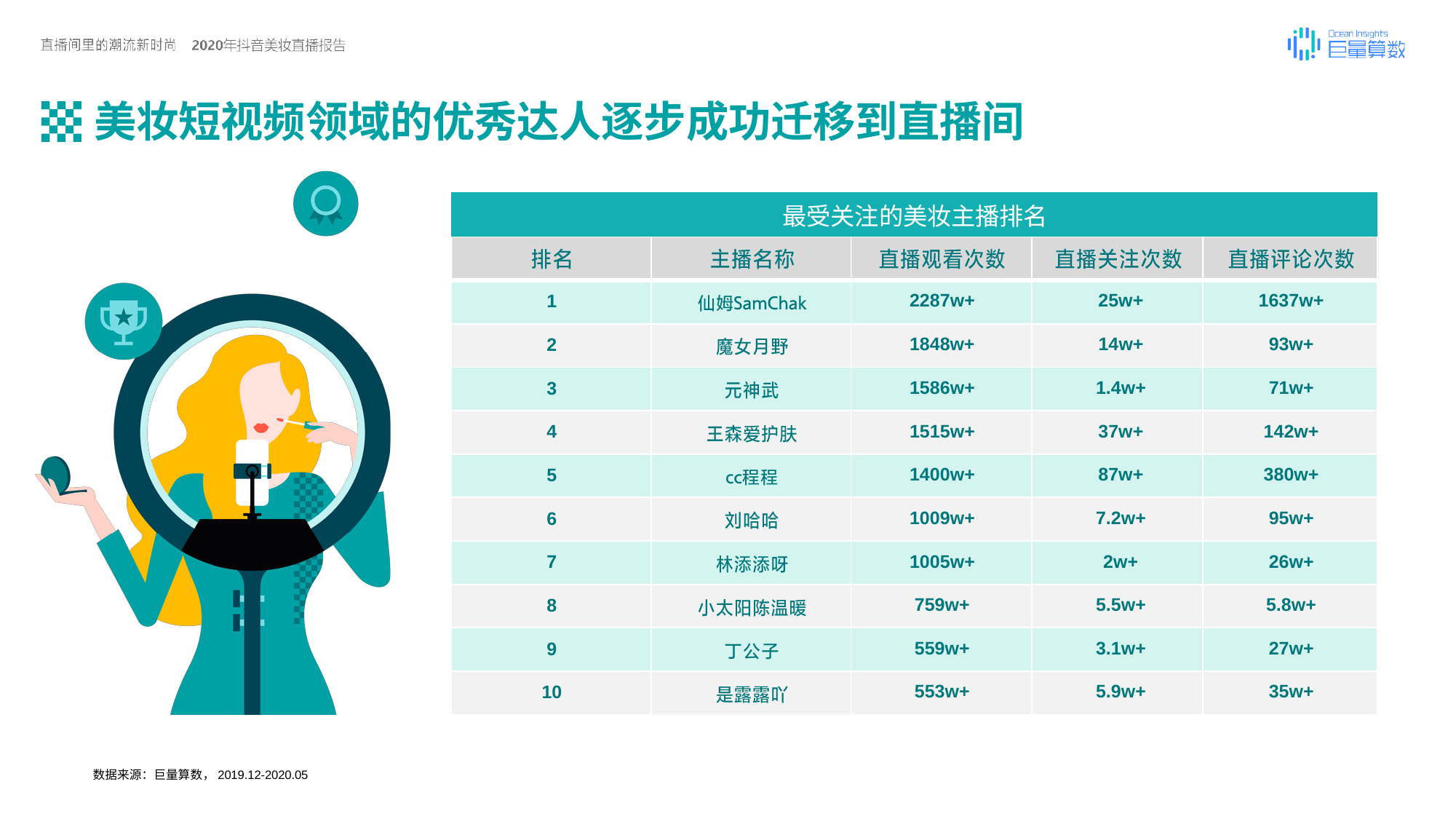

# 美妆短视频领域的优秀达人逐步成功迁移到直播间

| 最受关注的美妆主播排名 |  |  |  |  |
| --- | --- | --- | --- | --- |
|  |  |  |  |  |
| 1 |  | 2287w+ | 25w+ | 1637w+ |
| 2 |  | 1848w+ | 14w+ | 93w+ |
| 3 |  | 1586w+ | 1.4w+ | 71w+ |
| 4 |  | 1515w+ | 37w+ | 142w+ |
| 5 |  | 1400w+ | 87w+ | 380w+ |
| 6 |  | 1009w+ | 7.2w+ | 95w+ |
| 7 |  | 1005w+ | 2w+ | 26w+ |
| 8 |  | 759w+ | 5.5w+ | 5.8w+ |
| 9 |  | 559w+ | 3.1w+ | 27w+ |
| 10 |  | 553w+ | 5.9w+ | 35w+ |

数据来源：巨量算数，2019.12-2020.05